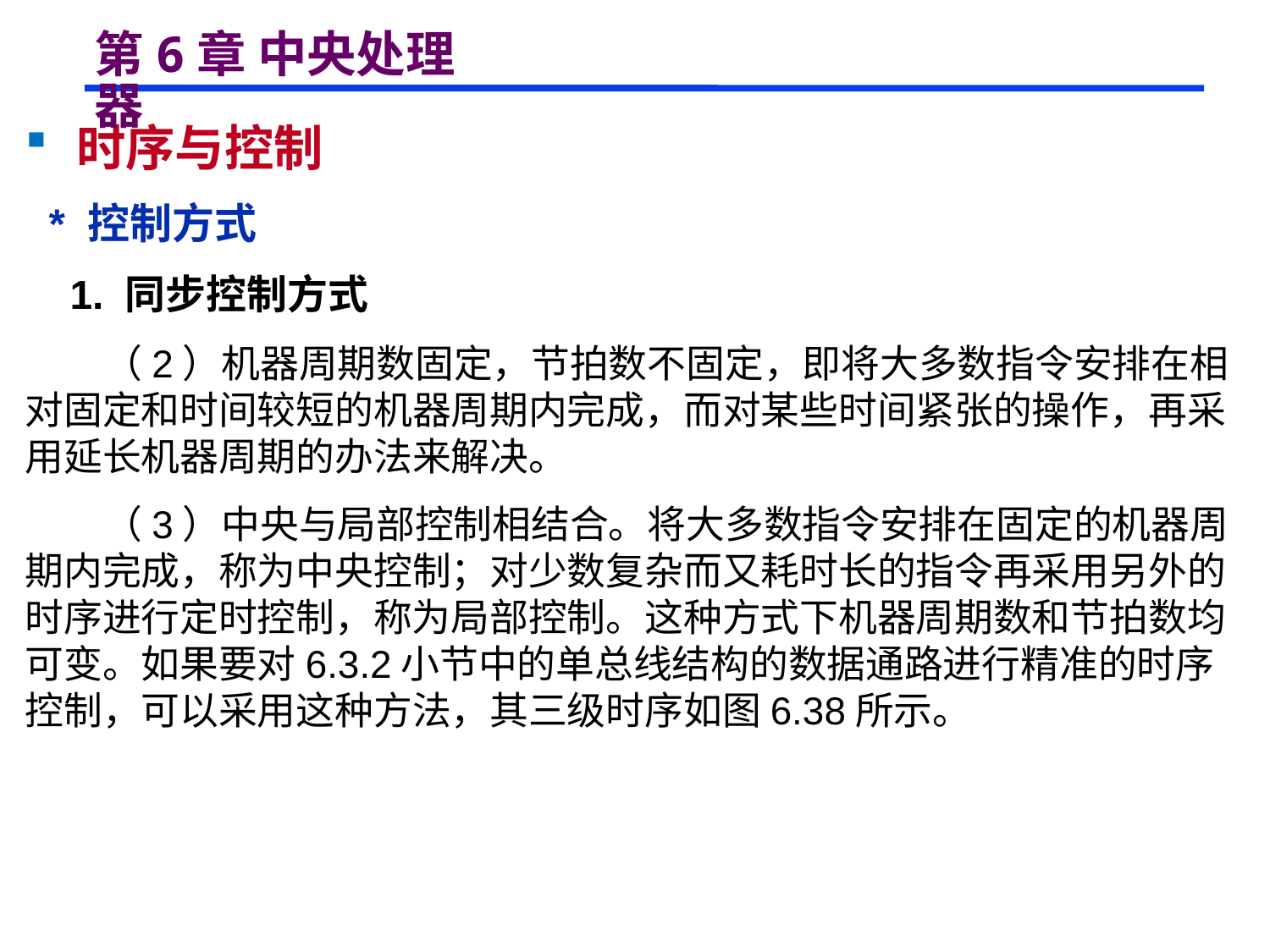

# 第6章 中央处理器
 时序与控制
  * 控制方式
    1. 同步控制方式
        （2）机器周期数固定，节拍数不固定，即将大多数指令安排在相对固定和时间较短的机器周期内完成，而对某些时间紧张的操作，再采用延长机器周期的办法来解决。
        （3）中央与局部控制相结合。将大多数指令安排在固定的机器周期内完成，称为中央控制；对少数复杂而又耗时长的指令再采用另外的时序进行定时控制，称为局部控制。这种方式下机器周期数和节拍数均可变。如果要对6.3.2小节中的单总线结构的数据通路进行精准的时序控制，可以采用这种方法，其三级时序如图6.38所示。